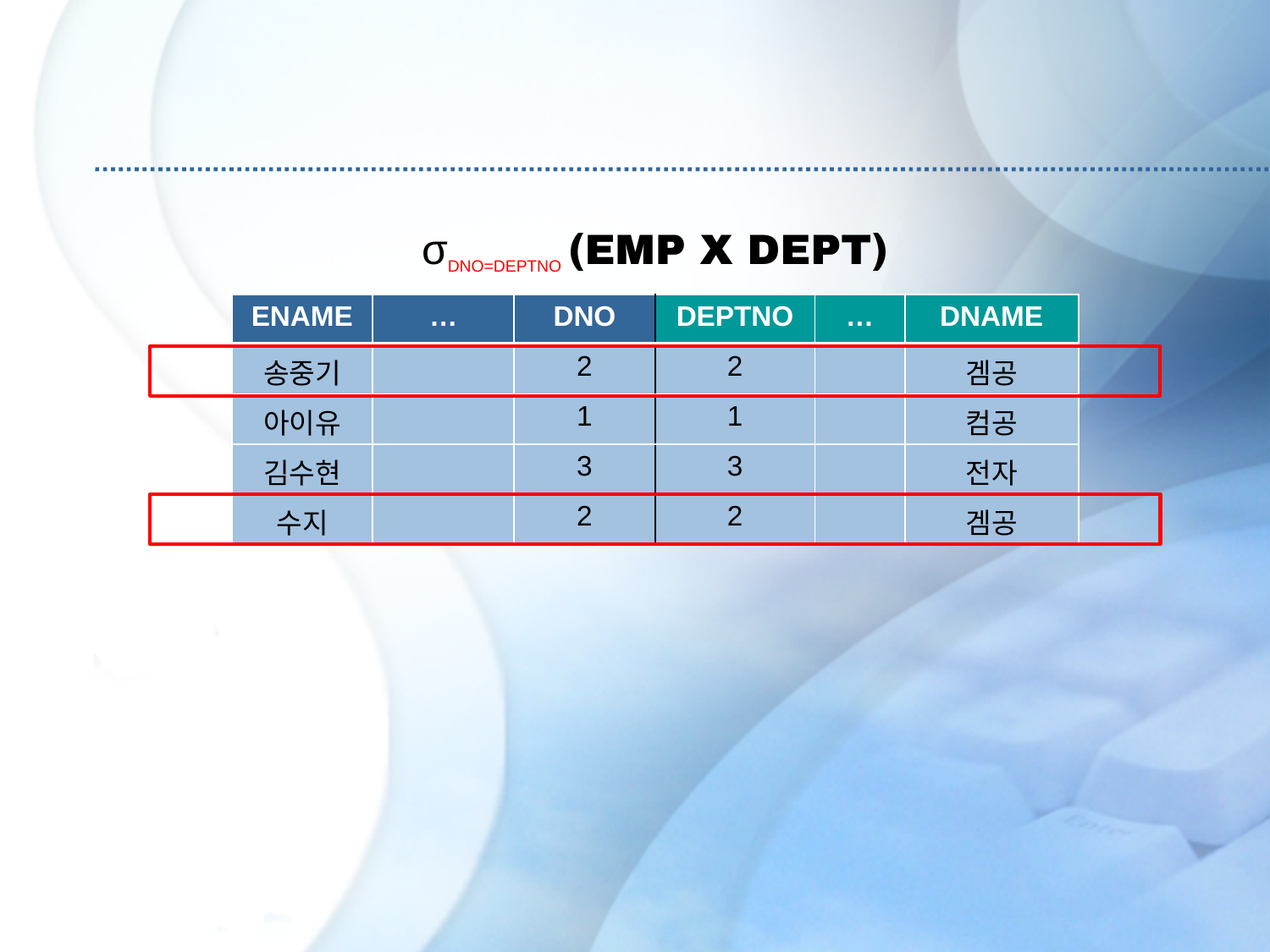

σDNO=DEPTNO (EMP X DEPT)
| ENAME | … | DNO | DEPTNO | … | DNAME |
| --- | --- | --- | --- | --- | --- |
| 송중기 |  | 2 | 2 |  | 겜공 |
| 아이유 |  | 1 | 1 |  | 컴공 |
| 김수현 |  | 3 | 3 |  | 전자 |
| 수지 |  | 2 | 2 |  | 겜공 |